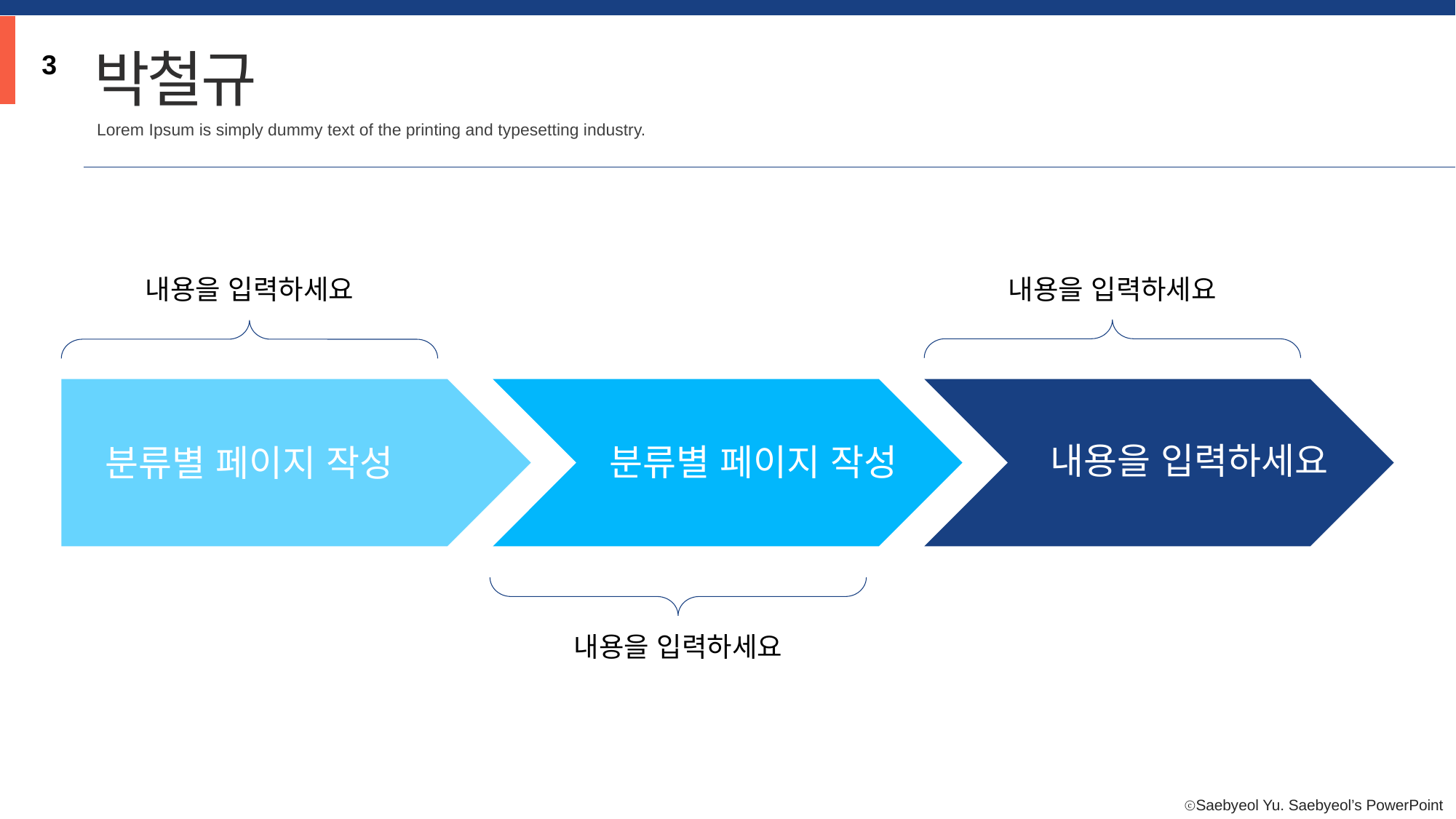

박철규
3

Lorem Ipsum is simply dummy text of the printing and typesetting industry.

내용을 입력하세요
내용을 입력하세요

내용을 입력하세요
분류별 페이지 작성
분류별 페이지 작성
내용을 입력하세요